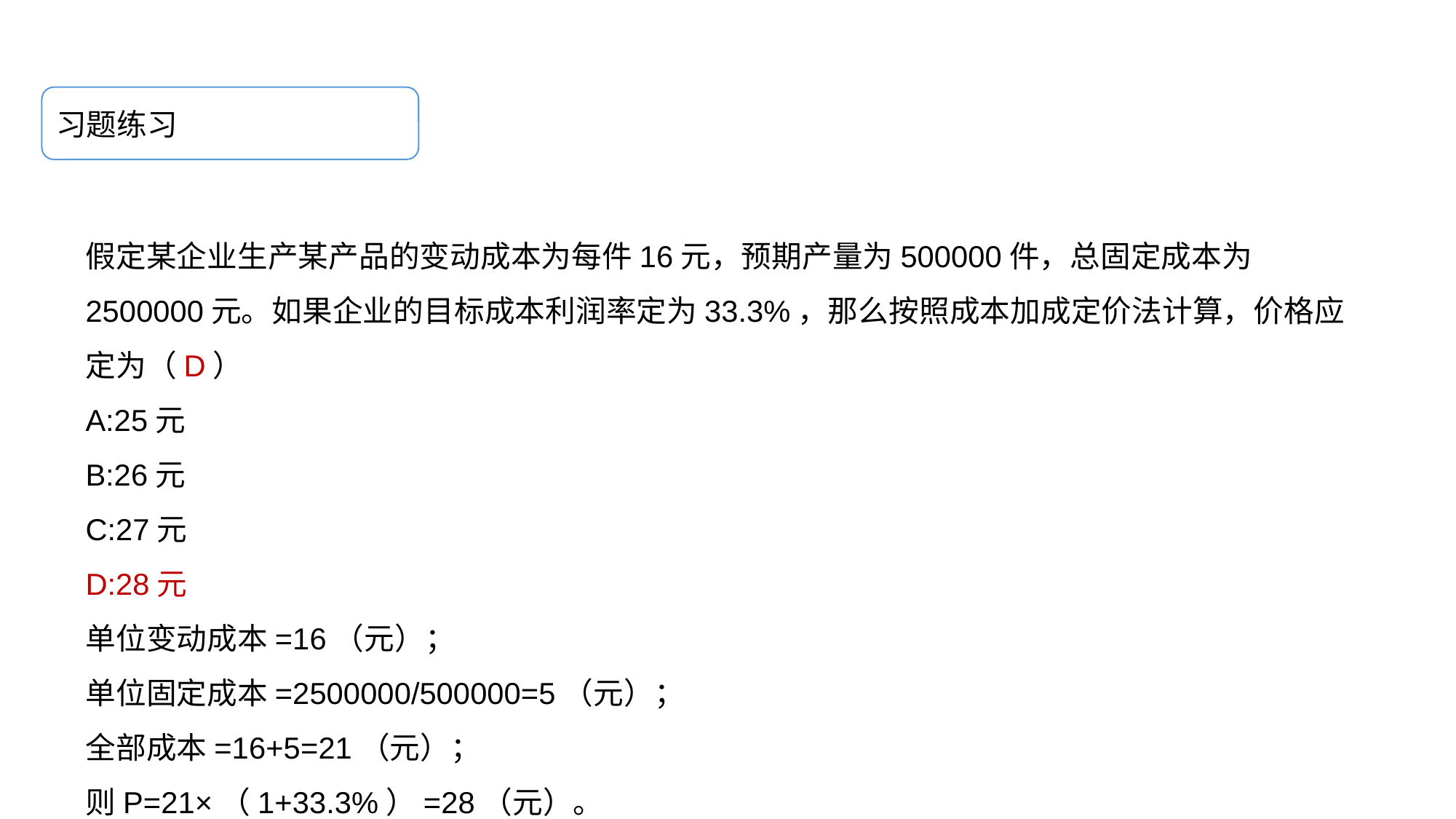

习题练习
假定某企业生产某产品的变动成本为每件16元，预期产量为500000件，总固定成本为2500000元。如果企业的目标成本利润率定为33.3%，那么按照成本加成定价法计算，价格应定为（D）
A:25元
B:26元
C:27元
D:28元
单位变动成本=16（元）；
单位固定成本=2500000/500000=5（元）；
全部成本=16+5=21（元）；
则P=21×（1+33.3%）=28（元）。